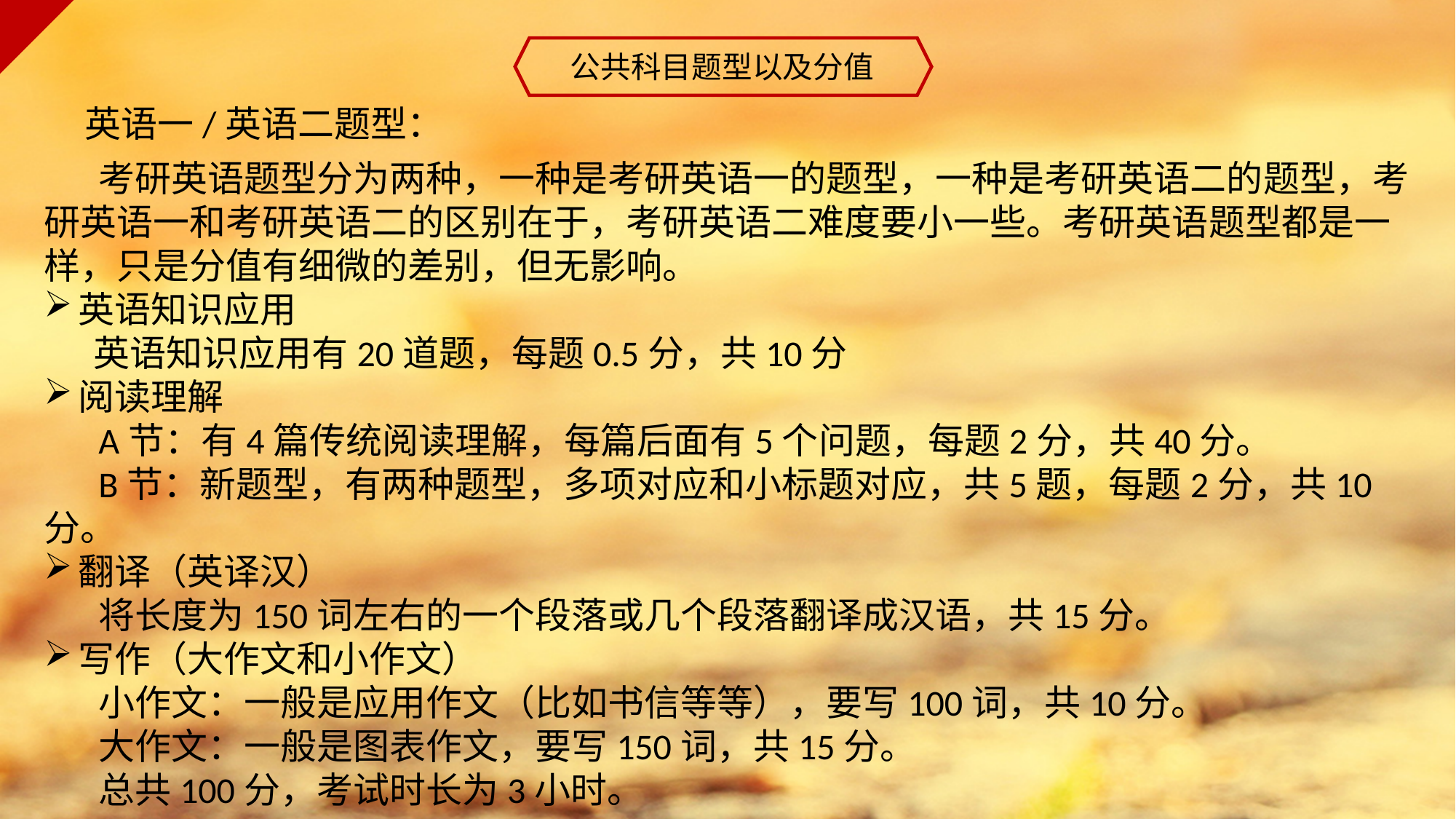

公共科目题型以及分值
英语一/英语二题型：
考研英语题型分为两种，一种是考研英语一的题型，一种是考研英语二的题型，考研英语一和考研英语二的区别在于，考研英语二难度要小一些。考研英语题型都是一样，只是分值有细微的差别，但无影响。
英语知识应用
     英语知识应用有20道题，每题0.5分，共10分
阅读理解
A节：有4篇传统阅读理解，每篇后面有5个问题，每题2分，共40分。
B节：新题型，有两种题型，多项对应和小标题对应，共5题，每题2分，共10分。
翻译（英译汉）
将长度为150词左右的一个段落或几个段落翻译成汉语，共15分。
写作（大作文和小作文）
小作文：一般是应用作文（比如书信等等），要写100词，共10分。
大作文：一般是图表作文，要写150词，共15分。
总共100分，考试时长为3小时。